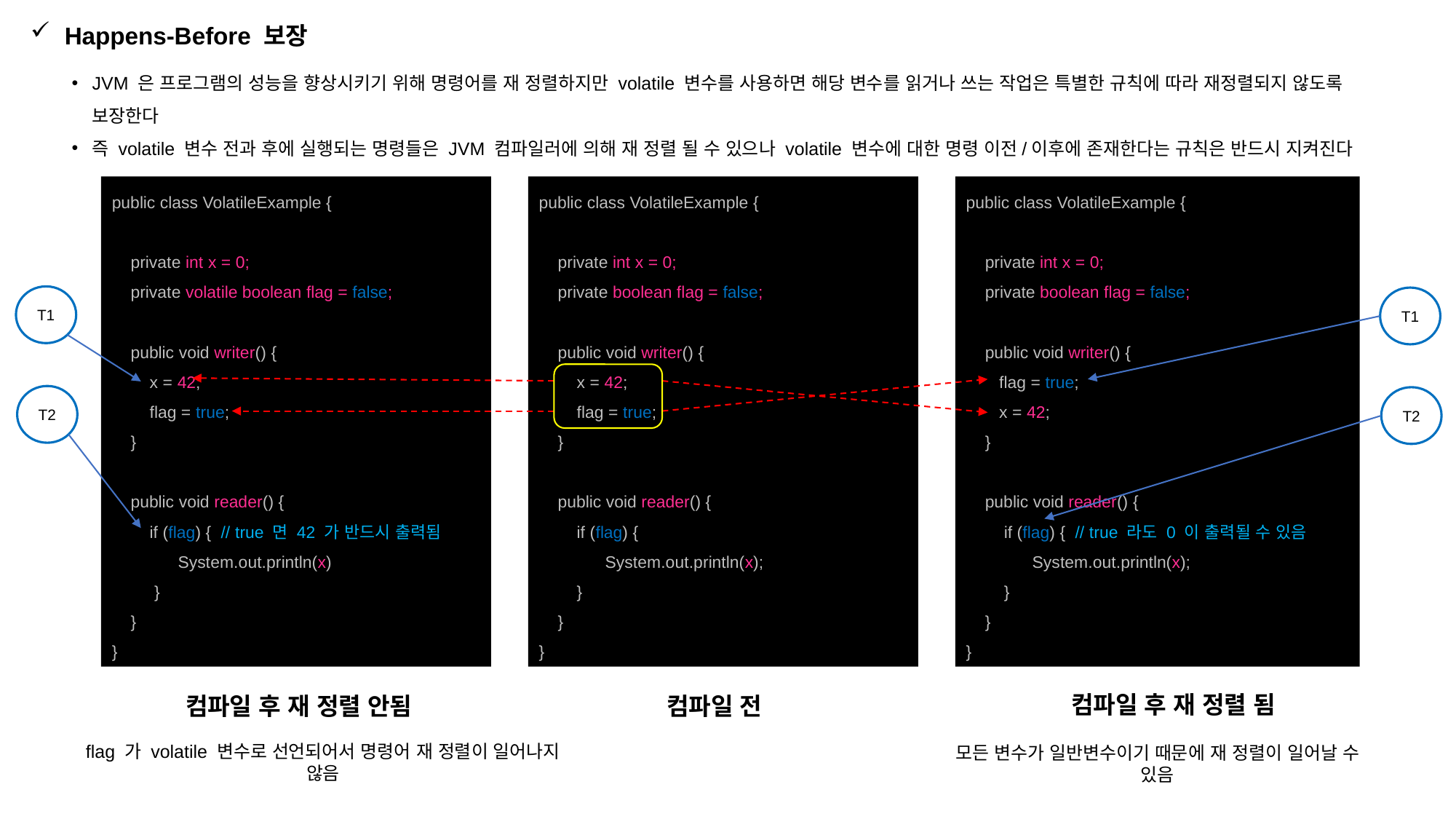

Happens-Before 보장
JVM 은 프로그램의 성능을 향상시키기 위해 명령어를 재 정렬하지만 volatile 변수를 사용하면 해당 변수를 읽거나 쓰는 작업은 특별한 규칙에 따라 재정렬되지 않도록 보장한다
즉 volatile 변수 전과 후에 실행되는 명령들은 JVM 컴파일러에 의해 재 정렬 될 수 있으나 volatile 변수에 대한 명령 이전/이후에 존재한다는 규칙은 반드시 지켜진다
public class VolatileExample {

    private int x = 0;
    private volatile boolean flag = false;

    public void writer() {
        x = 42;
        flag = true;
    }

    public void reader() {
        if (flag) {  // true 면 42 가 반드시 출력됨
              System.out.println(x)
         }
    }
}
public class VolatileExample {

    private int x = 0;
    private boolean flag = false;

    public void writer() {
        x = 42;
        flag = true;
    }

    public void reader() {
        if (flag) {
              System.out.println(x);
        }
    }
}
public class VolatileExample {

    private int x = 0;
    private boolean flag = false;

    public void writer() {
       flag = true;
       x = 42;
    }

    public void reader() {
        if (flag) {  // true 라도 0 이 출력될 수 있음
              System.out.println(x);
        }
    }
}
T1
T1

T2
T2
컴파일 후 재 정렬 됨
컴파일 후 재 정렬 안됨
컴파일 전
flag 가 volatile 변수로 선언되어서 명령어 재 정렬이 일어나지 않음
모든 변수가 일반변수이기 때문에 재 정렬이 일어날 수 있음